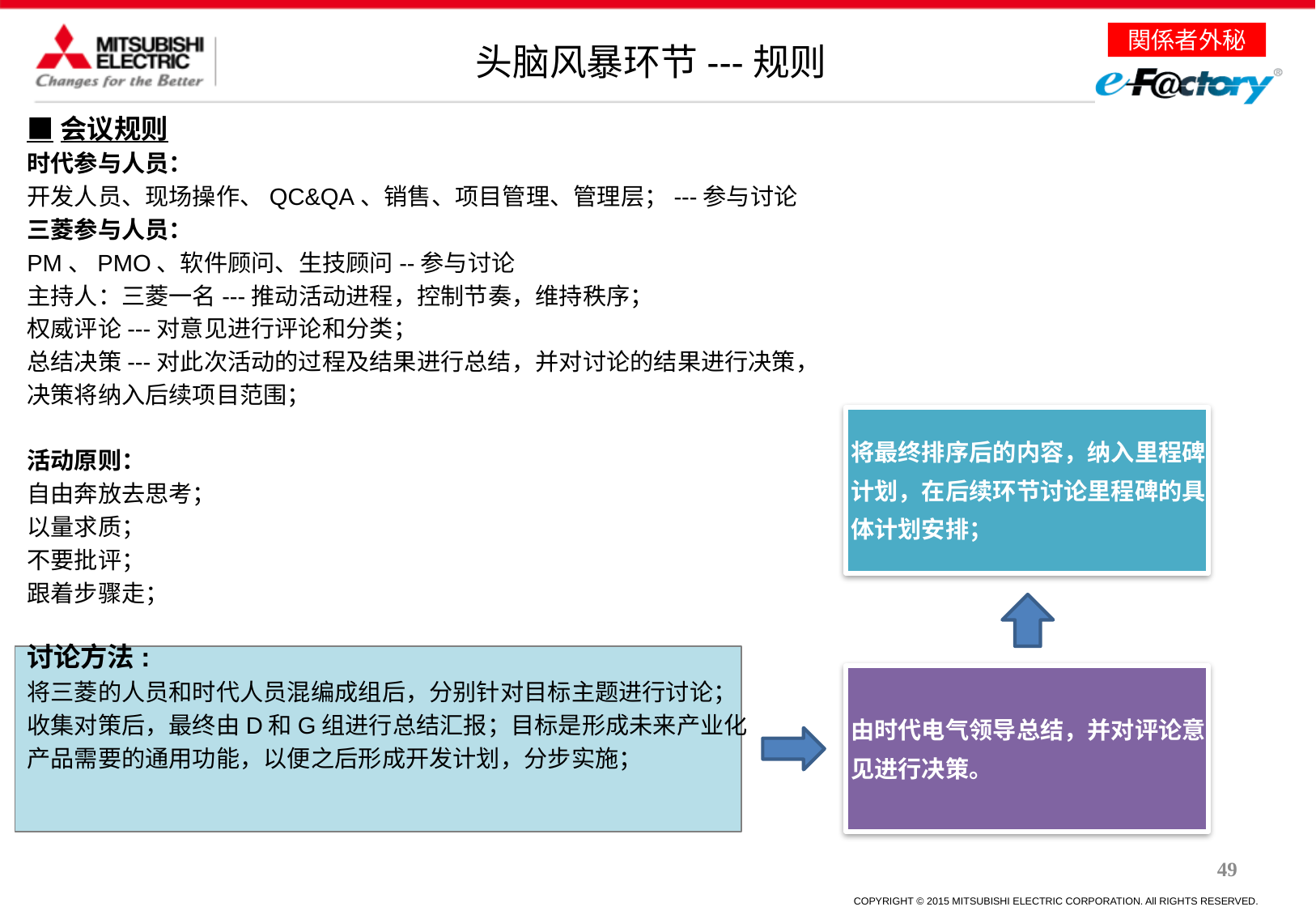

头脑风暴环节---规则
■会议规则
时代参与人员：
开发人员、现场操作、QC&QA、销售、项目管理、管理层；---参与讨论
三菱参与人员：
PM、PMO、软件顾问、生技顾问--参与讨论
主持人：三菱一名---推动活动进程，控制节奏，维持秩序；
权威评论---对意见进行评论和分类；
总结决策---对此次活动的过程及结果进行总结，并对讨论的结果进行决策，
决策将纳入后续项目范围；

活动原则：
自由奔放去思考；
以量求质；
不要批评；
跟着步骤走；

讨论方法:
将三菱的人员和时代人员混编成组后，分别针对目标主题进行讨论；
收集对策后，最终由D和G组进行总结汇报；目标是形成未来产业化
产品需要的通用功能，以便之后形成开发计划，分步实施；

将最终排序后的内容，纳入里程碑
计划，在后续环节讨论里程碑的具
体计划安排；

由时代电气领导总结，并对评论意
见进行决策。

49